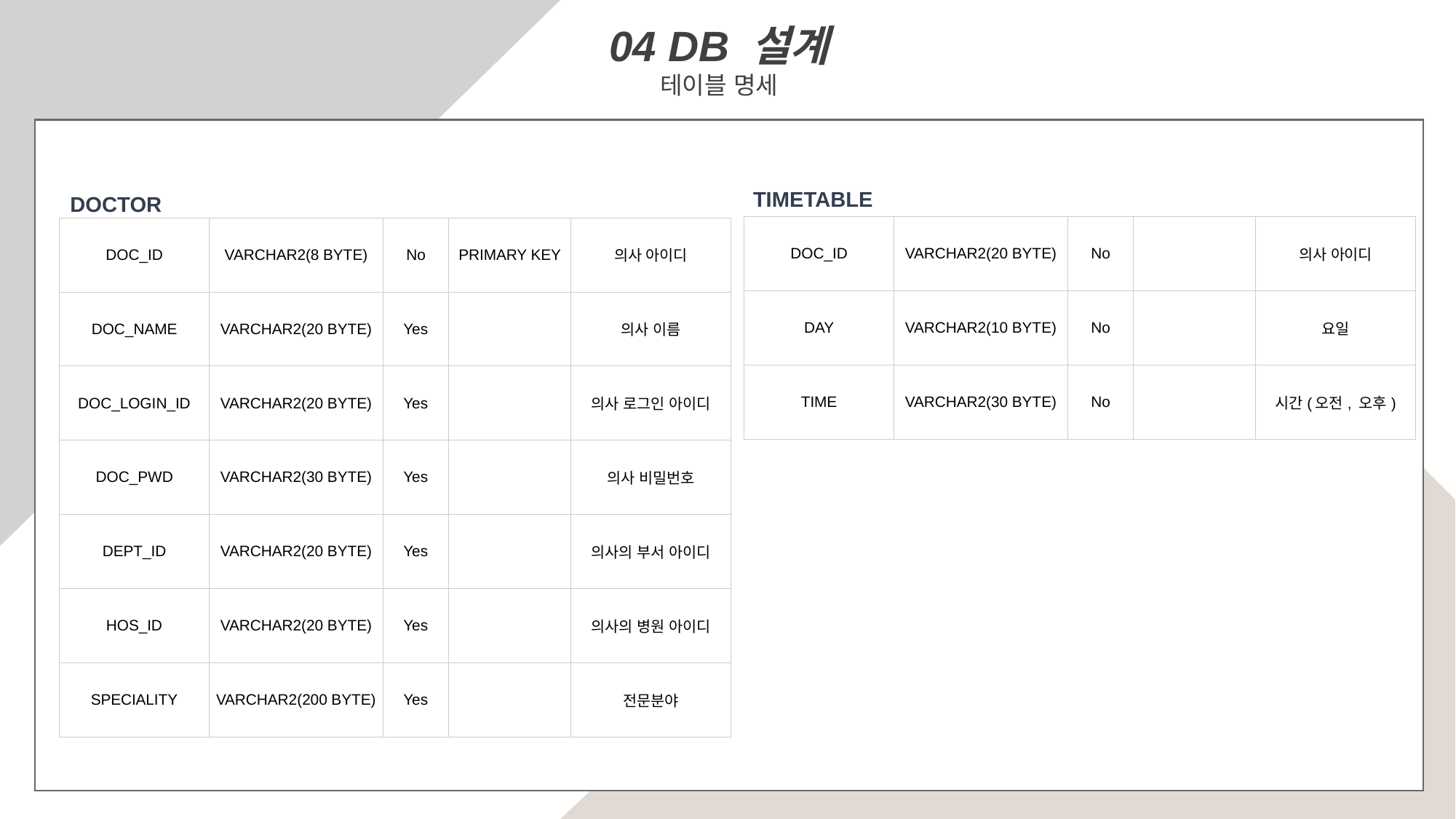

04 DB 설계
테이블 명세

TIMETABLE
DOCTOR

| DOC\_ID | VARCHAR2(20 BYTE) | No |  | 의사 아이디 |
| --- | --- | --- | --- | --- |
| DAY | VARCHAR2(10 BYTE) | No |  | 요일 |
| TIME | VARCHAR2(30 BYTE) | No |  | 시간(오전, 오후) |
| DOC\_ID | VARCHAR2(8 BYTE) | No | PRIMARY KEY | 의사 아이디 |
| --- | --- | --- | --- | --- |
| DOC\_NAME | VARCHAR2(20 BYTE) | Yes |  | 의사 이름 |
| DOC\_LOGIN\_ID | VARCHAR2(20 BYTE) | Yes |  | 의사 로그인 아이디 |
| DOC\_PWD | VARCHAR2(30 BYTE) | Yes |  | 의사 비밀번호 |
| DEPT\_ID | VARCHAR2(20 BYTE) | Yes |  | 의사의 부서 아이디 |
| HOS\_ID | VARCHAR2(20 BYTE) | Yes |  | 의사의 병원 아이디 |
| SPECIALITY | VARCHAR2(200 BYTE) | Yes |  | 전문분야 |